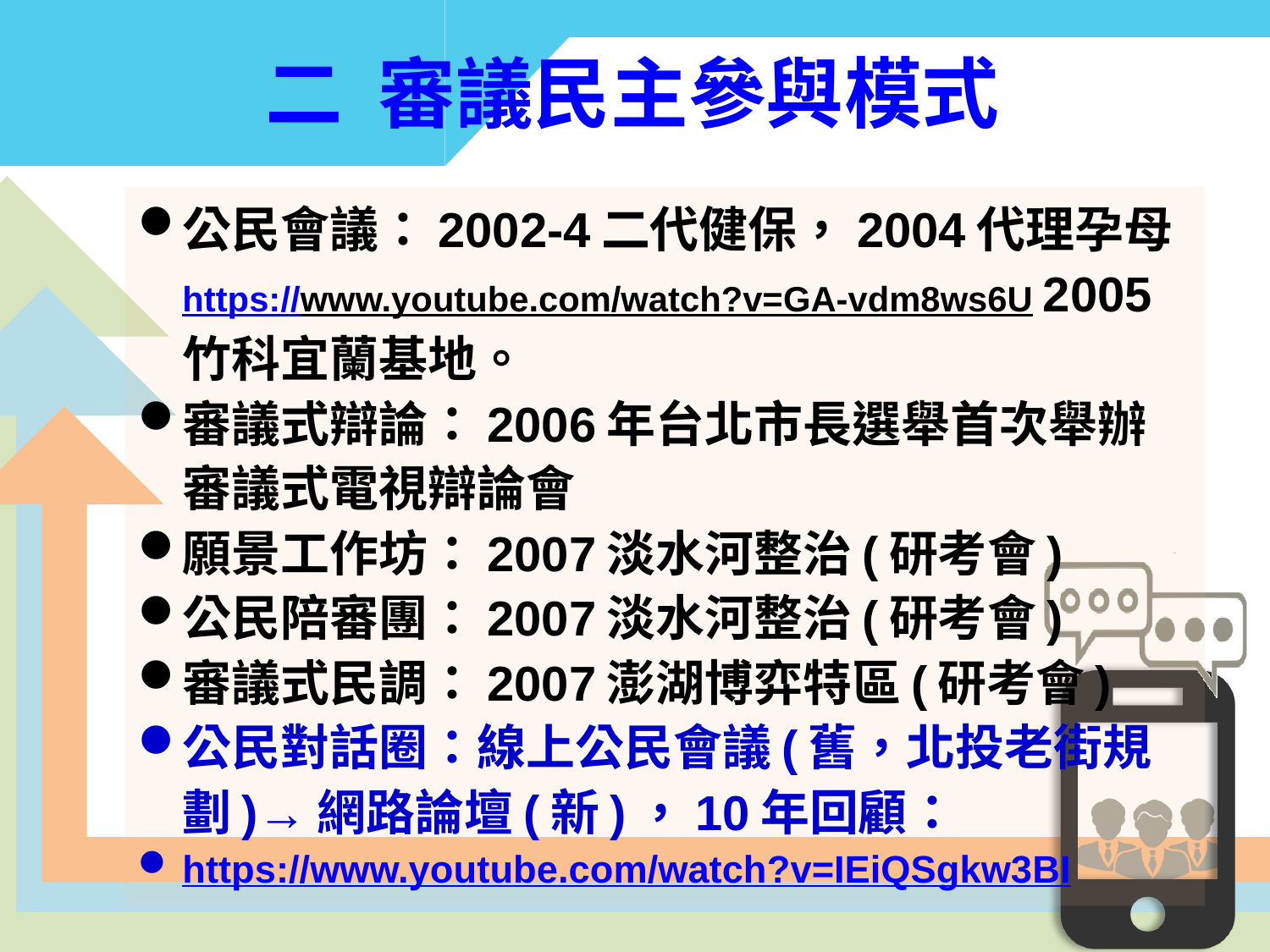

二  審議民主參與模式
公民會議：2002-4二代健保，2004代理孕母https://www.youtube.com/watch?v=GA-vdm8ws6U 2005竹科宜蘭基地。
審議式辯論：2006年台北市長選舉首次舉辦審議式電視辯論會
願景工作坊：2007淡水河整治(研考會)
公民陪審團：2007淡水河整治(研考會)
審議式民調：2007澎湖博弈特區(研考會)
公民對話圈：線上公民會議(舊，北投老街規劃)→網路論壇(新)，10年回顧：
https://www.youtube.com/watch?v=IEiQSgkw3BI